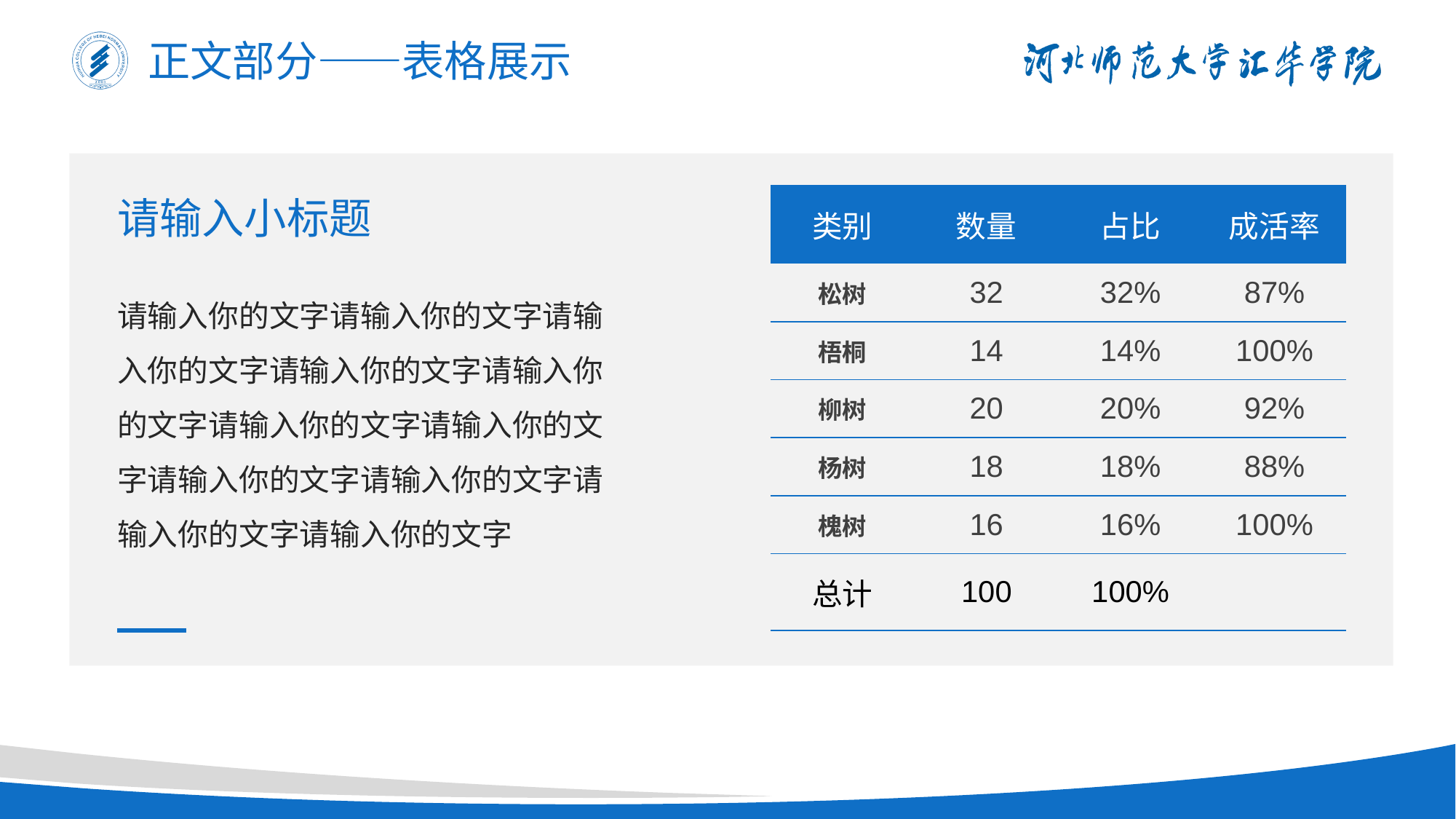

正文部分——表格展示

| 类别 | 数量 | 占比 | 成活率 |
| --- | --- | --- | --- |
| 松树 | 32 | 32% | 87% |
| 梧桐 | 14 | 14% | 100% |
| 柳树 | 20 | 20% | 92% |
| 杨树 | 18 | 18% | 88% |
| 槐树 | 16 | 16% | 100% |
| 总计 | 100 | 100% |  |
请输入小标题
请输入你的文字请输入你的文字请输入你的文字请输入你的文字请输入你的文字请输入你的文字请输入你的文字请输入你的文字请输入你的文字请输入你的文字请输入你的文字